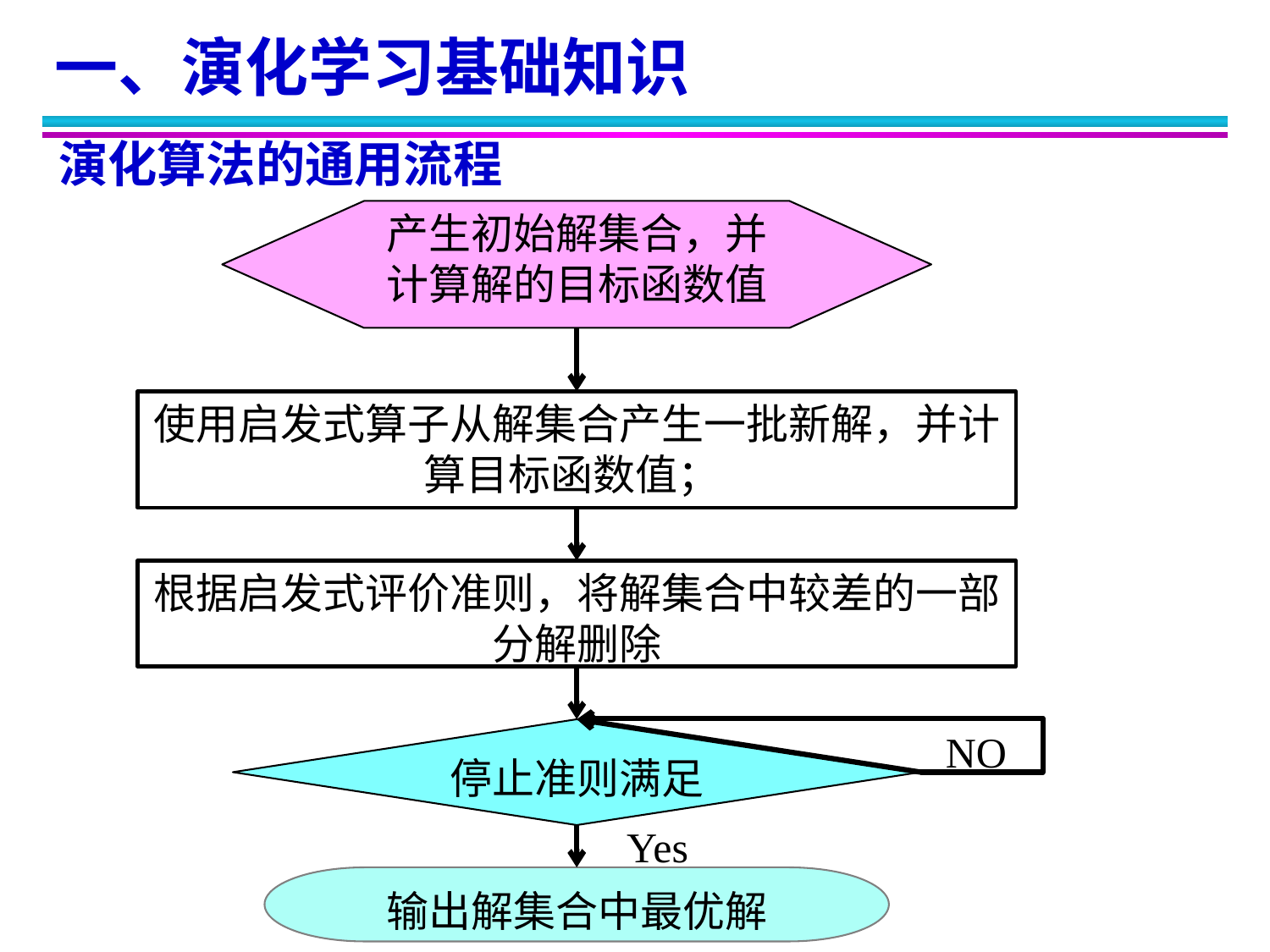

一、演化学习基础知识
演化算法的通用流程
产生初始解集合，并计算解的目标函数值
使用启发式算子从解集合产生一批新解，并计算目标函数值；
根据启发式评价准则，将解集合中较差的一部分解删除
停止准则满足
NO
Yes
输出解集合中最优解